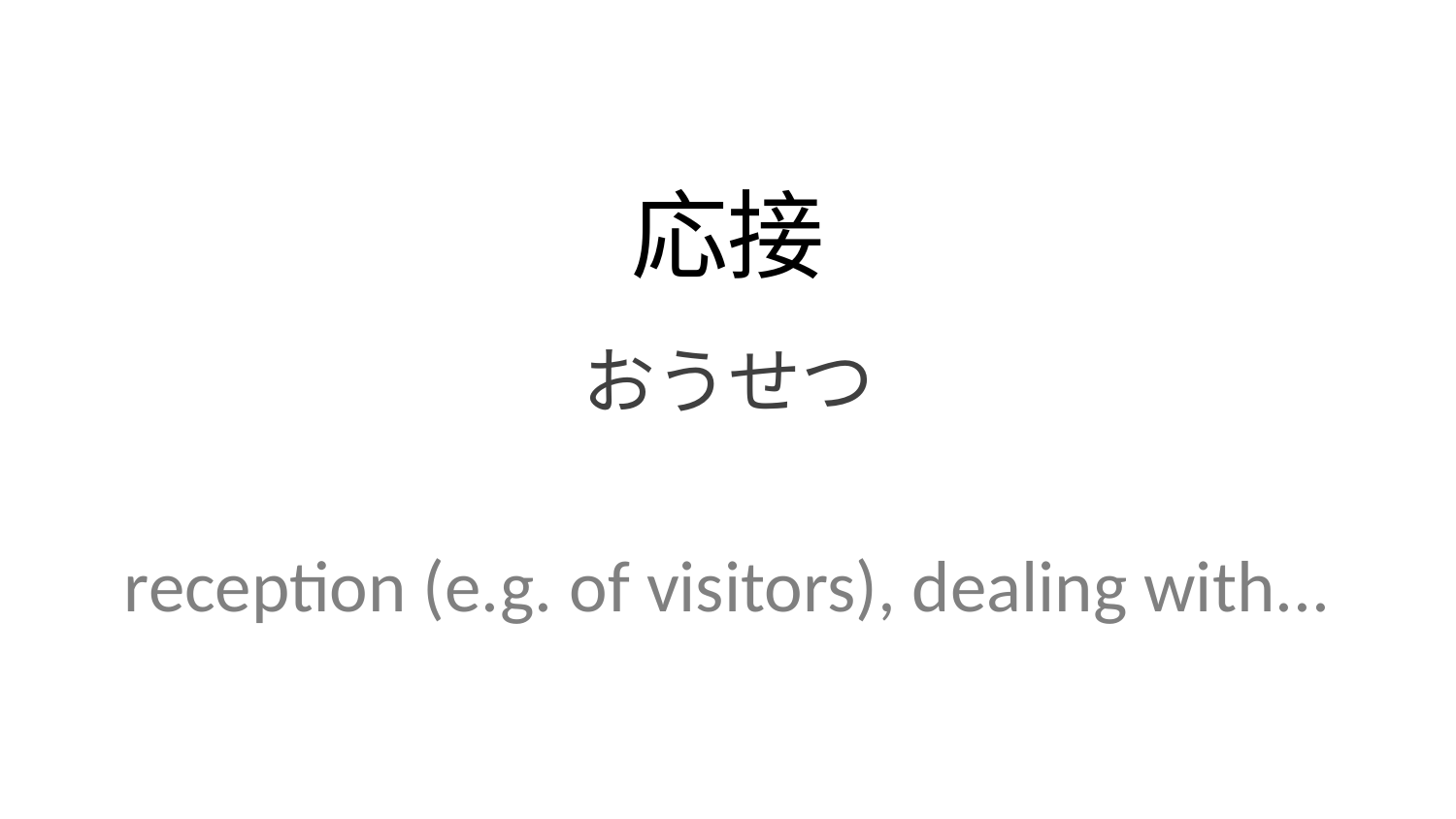

応接

おうせつ
reception (e.g. of visitors), dealing with...